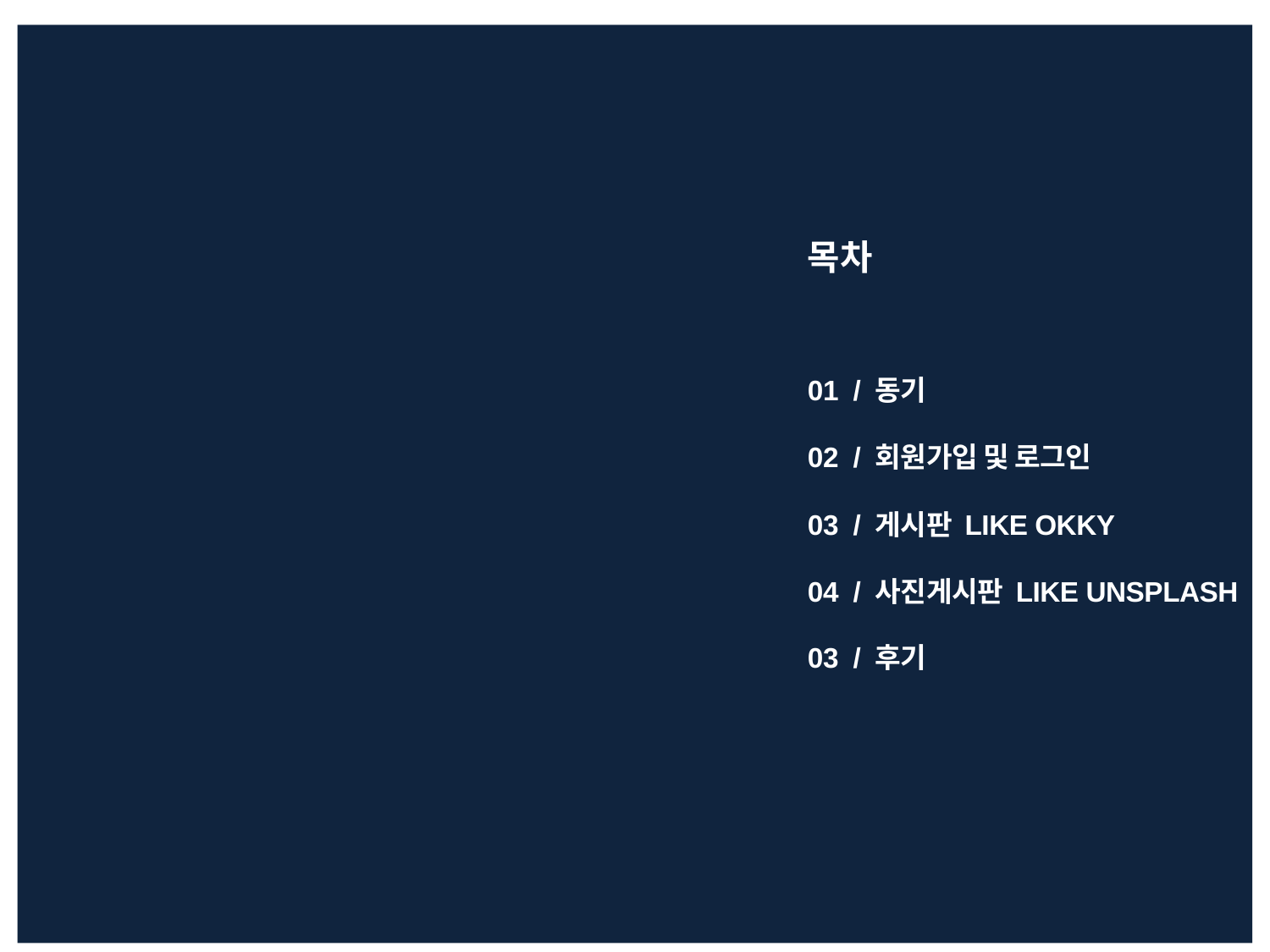

# 목차
01  / 동기
02  / 회원가입 및 로그인
03  / 게시판 LIKE OKKY
04  / 사진게시판 LIKE UNSPLASH
03  / 후기